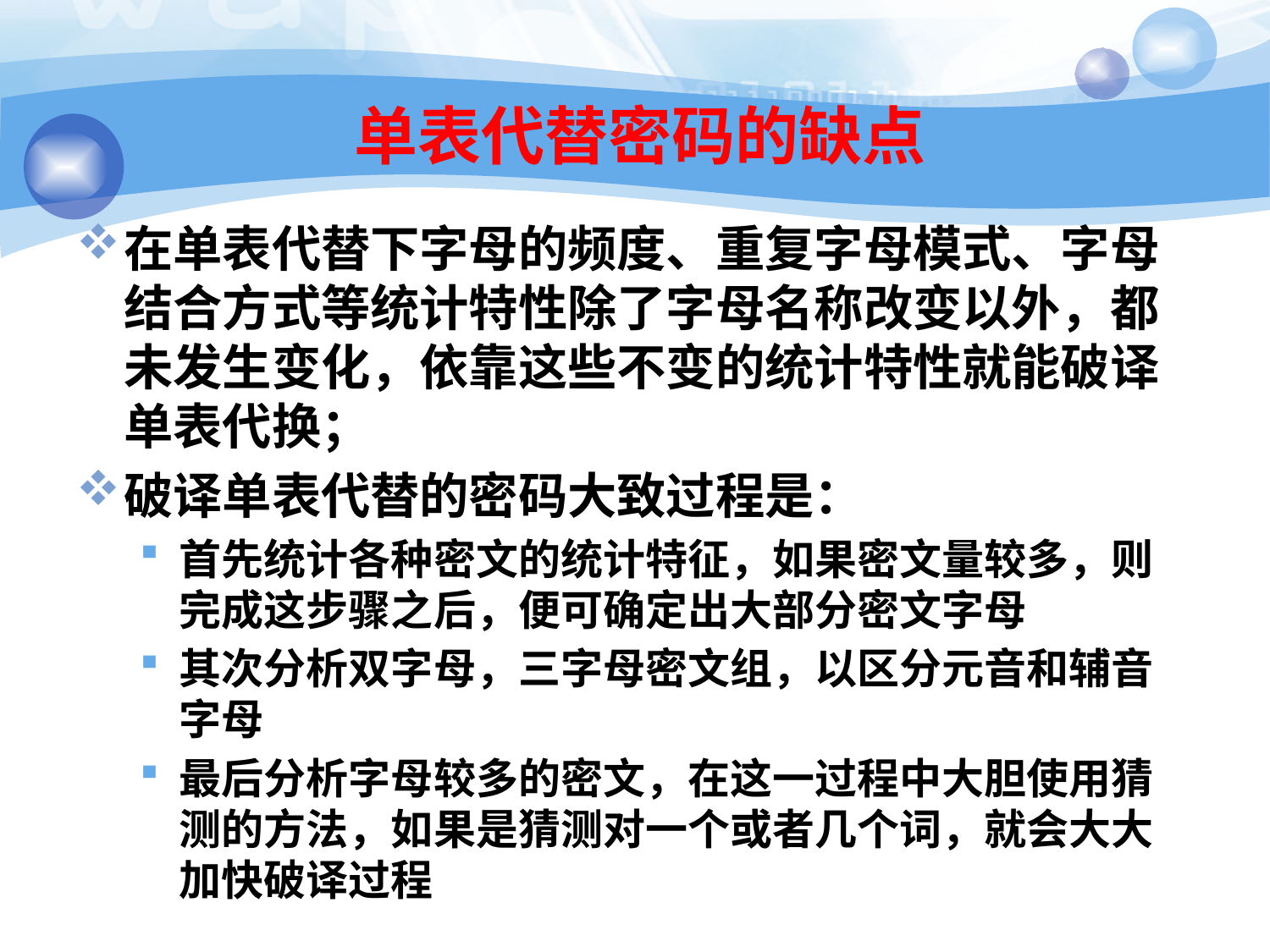

# 单表代替密码的缺点
在单表代替下字母的频度、重复字母模式、字母结合方式等统计特性除了字母名称改变以外，都未发生变化，依靠这些不变的统计特性就能破译单表代换；
破译单表代替的密码大致过程是：
首先统计各种密文的统计特征，如果密文量较多，则完成这步骤之后，便可确定出大部分密文字母
其次分析双字母，三字母密文组，以区分元音和辅音字母
最后分析字母较多的密文，在这一过程中大胆使用猜测的方法，如果是猜测对一个或者几个词，就会大大加快破译过程